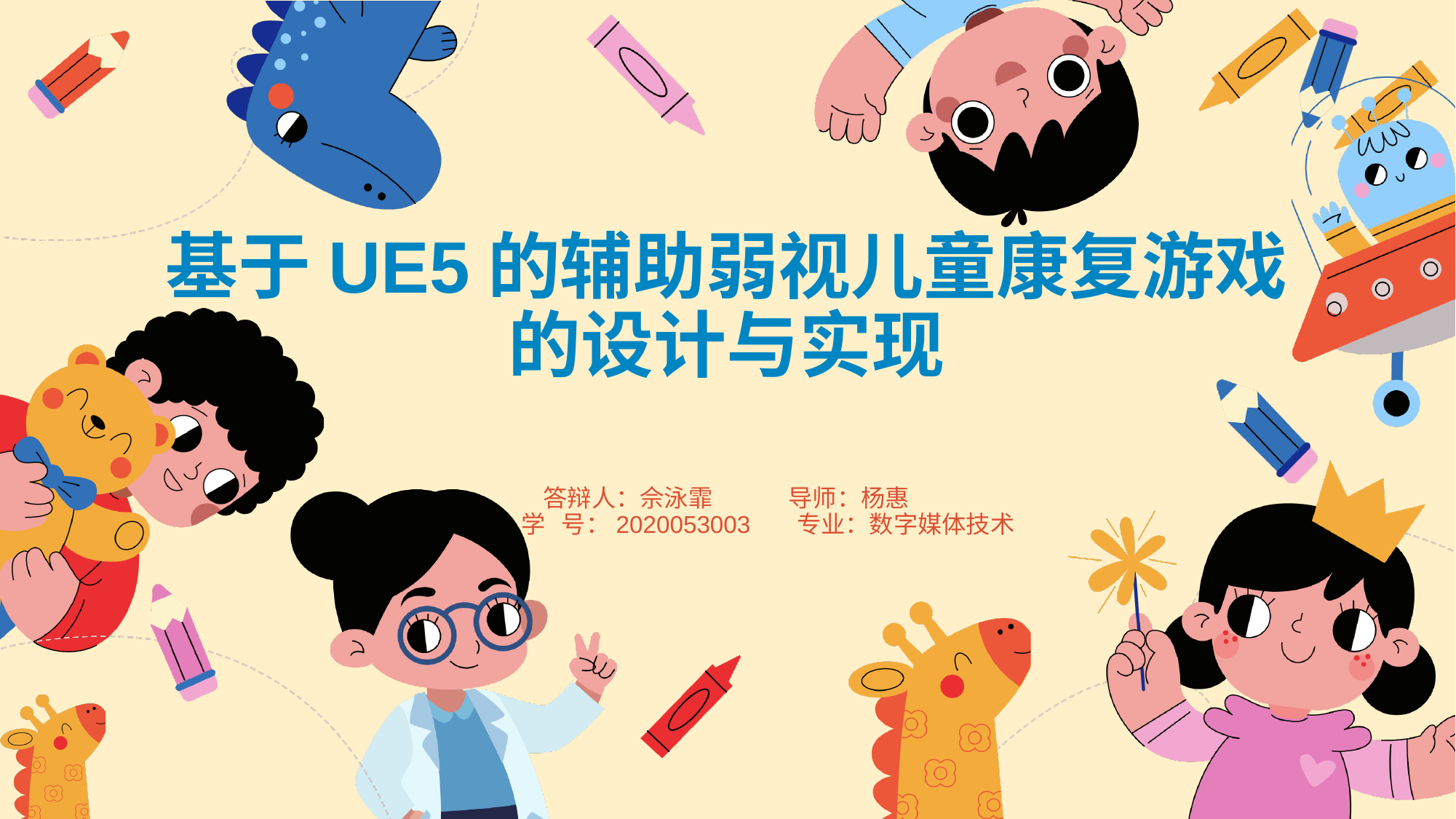

# 基于UE5的辅助弱视儿童康复游戏的设计与实现
答辩人：佘泳霏              导师：杨惠
               学   号：2020053003      专业：数字媒体技术